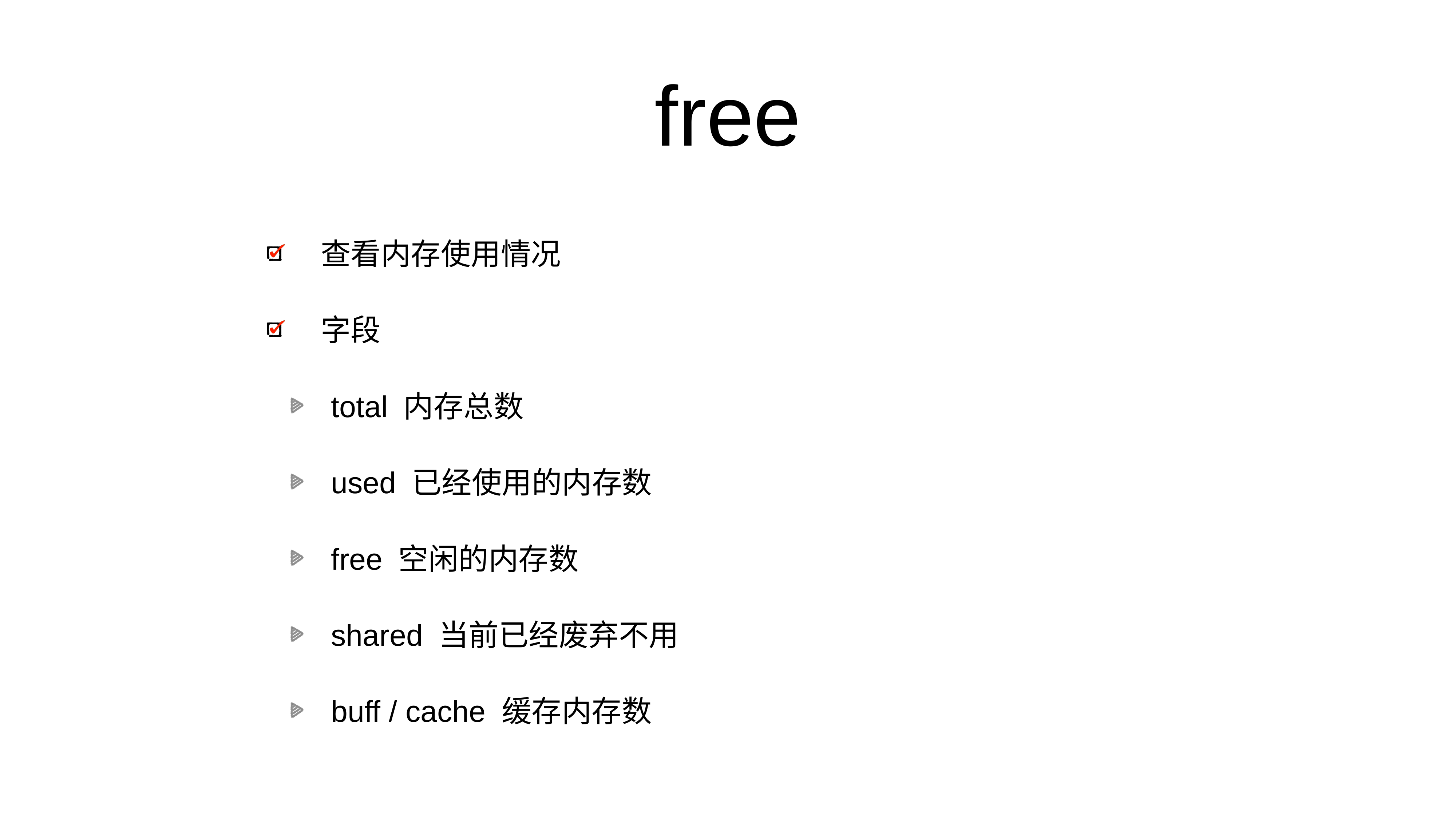

# free
查看内存使用情况
字段
total 内存总数
used 已经使用的内存数
free 空闲的内存数
shared 当前已经废弃不用
buff / cache 缓存内存数